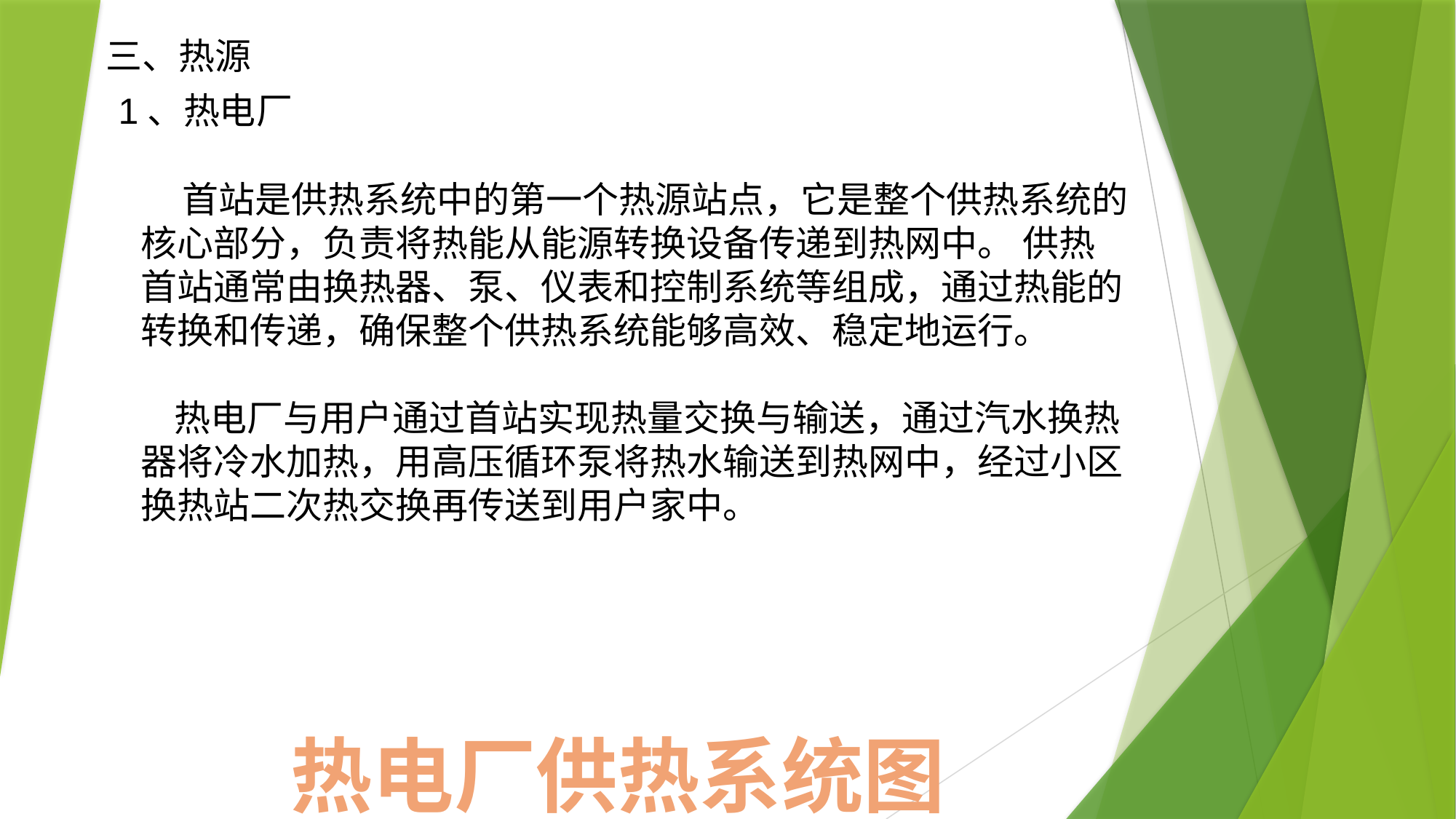

# 三、热源
1、热电厂
    首站是供热系统中的第一个热源站点，它是整个供热系统的核心部分，负责将热能从能源转换设备传递到热网中。 供热首站通常由换热器、泵、仪表和控制系统等组成，通过热能的转换和传递，确保整个供热系统能够高效、稳定地运行。

   热电厂与用户通过首站实现热量交换与输送，通过汽水换热器将冷水加热，用高压循环泵将热水输送到热网中，经过小区换热站二次热交换再传送到用户家中。

热电厂供热系统图